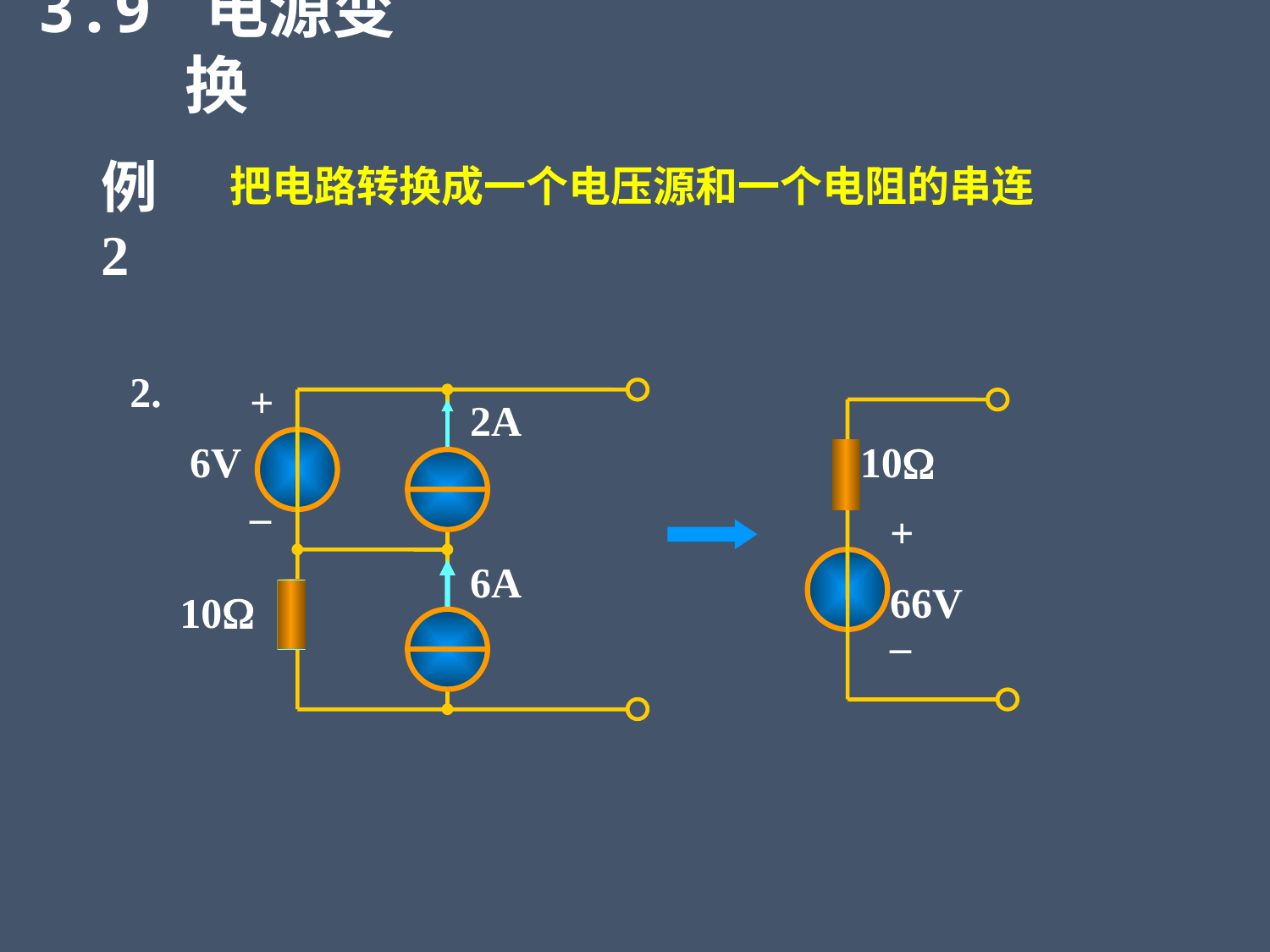

3.9 电源变换
例2
把电路转换成一个电压源和一个电阻的串连
2.
+

2A

6V

_
6A

10Ω

10Ω

+

66V
_